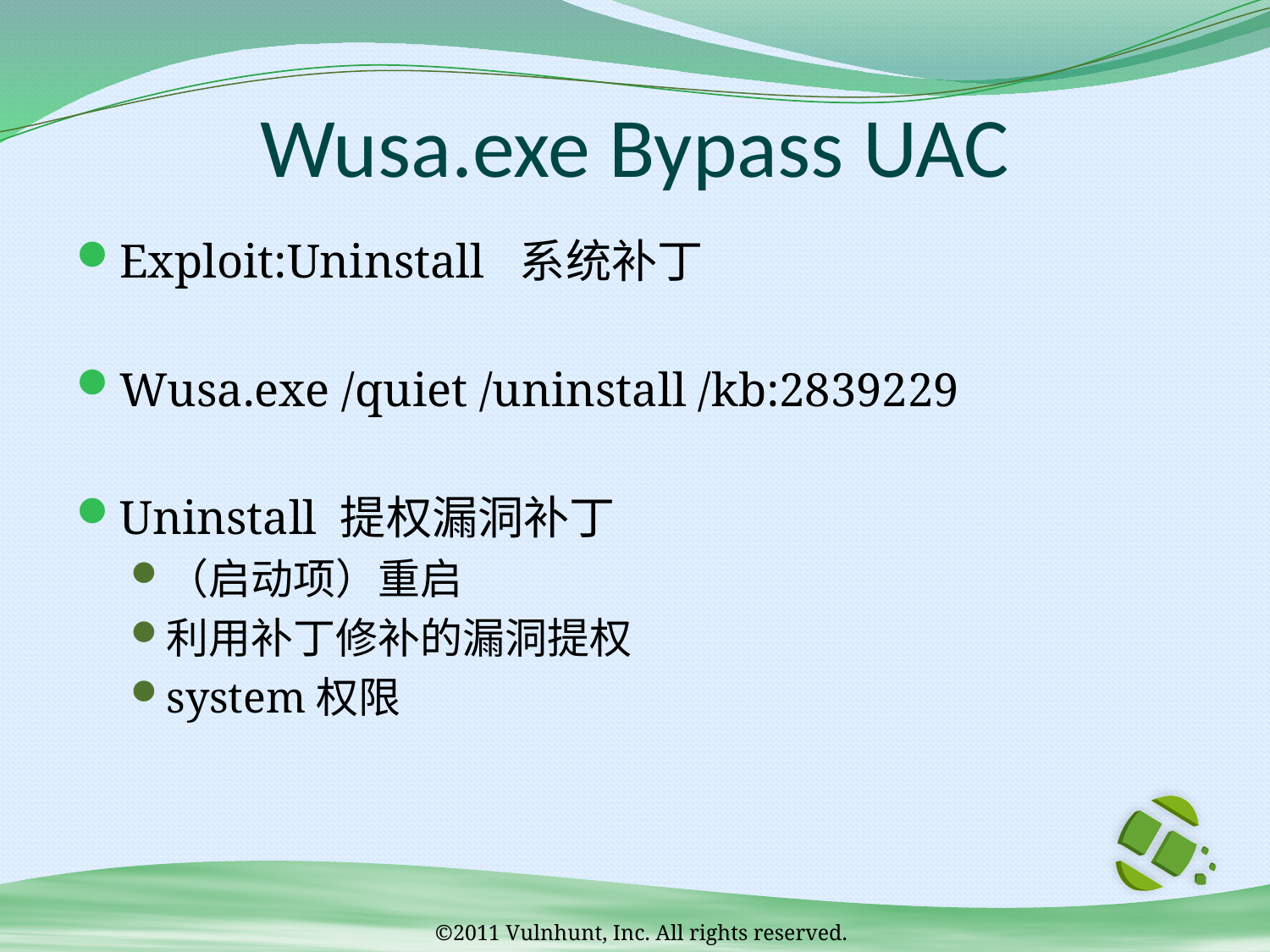

# Wusa.exe Bypass UAC
Exploit:Uninstall  系统补丁

Wusa.exe /quiet /uninstall /kb:2839229

Uninstall 提权漏洞补丁
（启动项）重启
利用补丁修补的漏洞提权
system权限